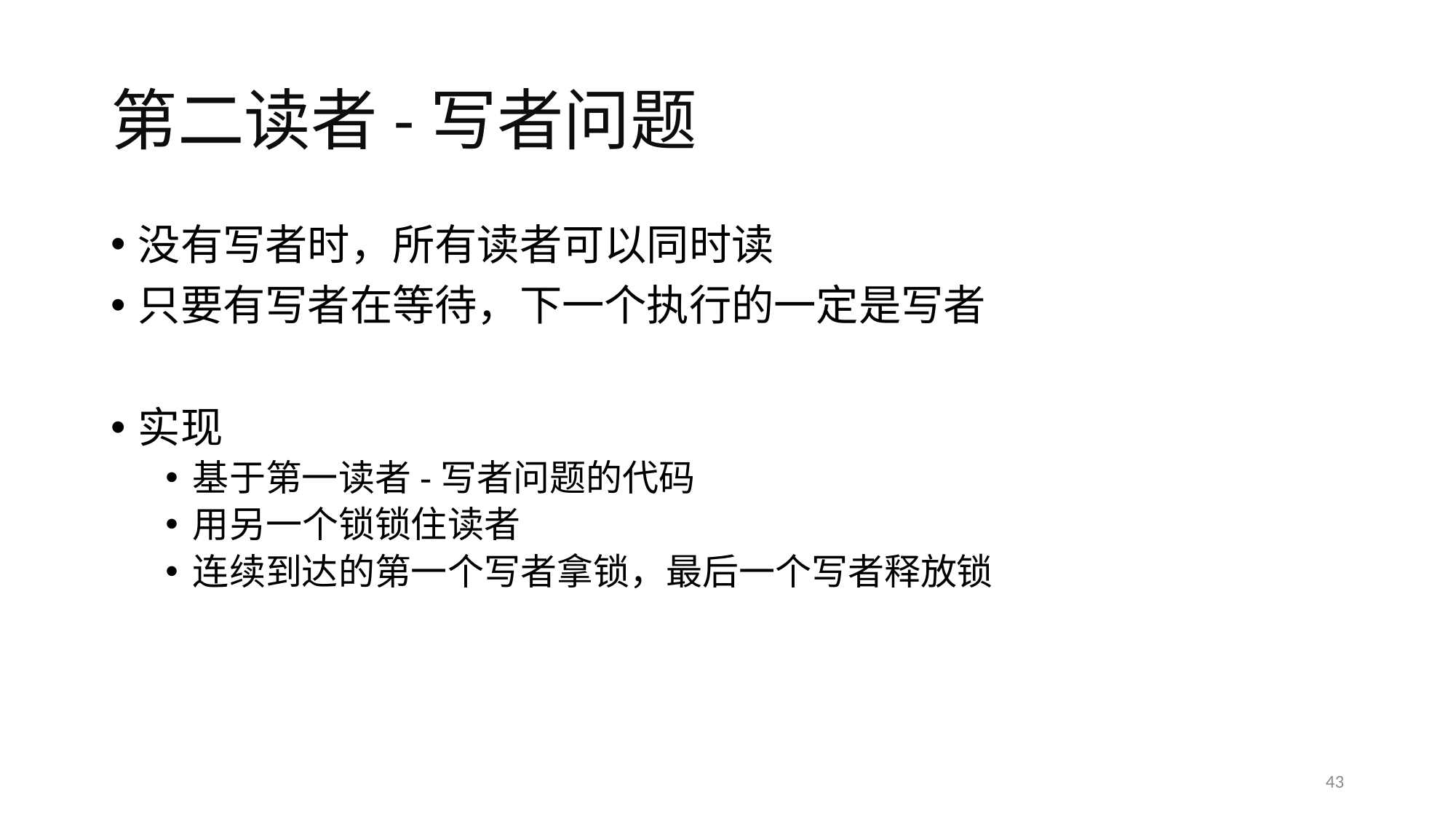

# 第二读者-写者问题
没有写者时，所有读者可以同时读
只要有写者在等待，下一个执行的一定是写者

实现
基于第一读者-写者问题的代码
用另一个锁锁住读者
连续到达的第一个写者拿锁，最后一个写者释放锁
43